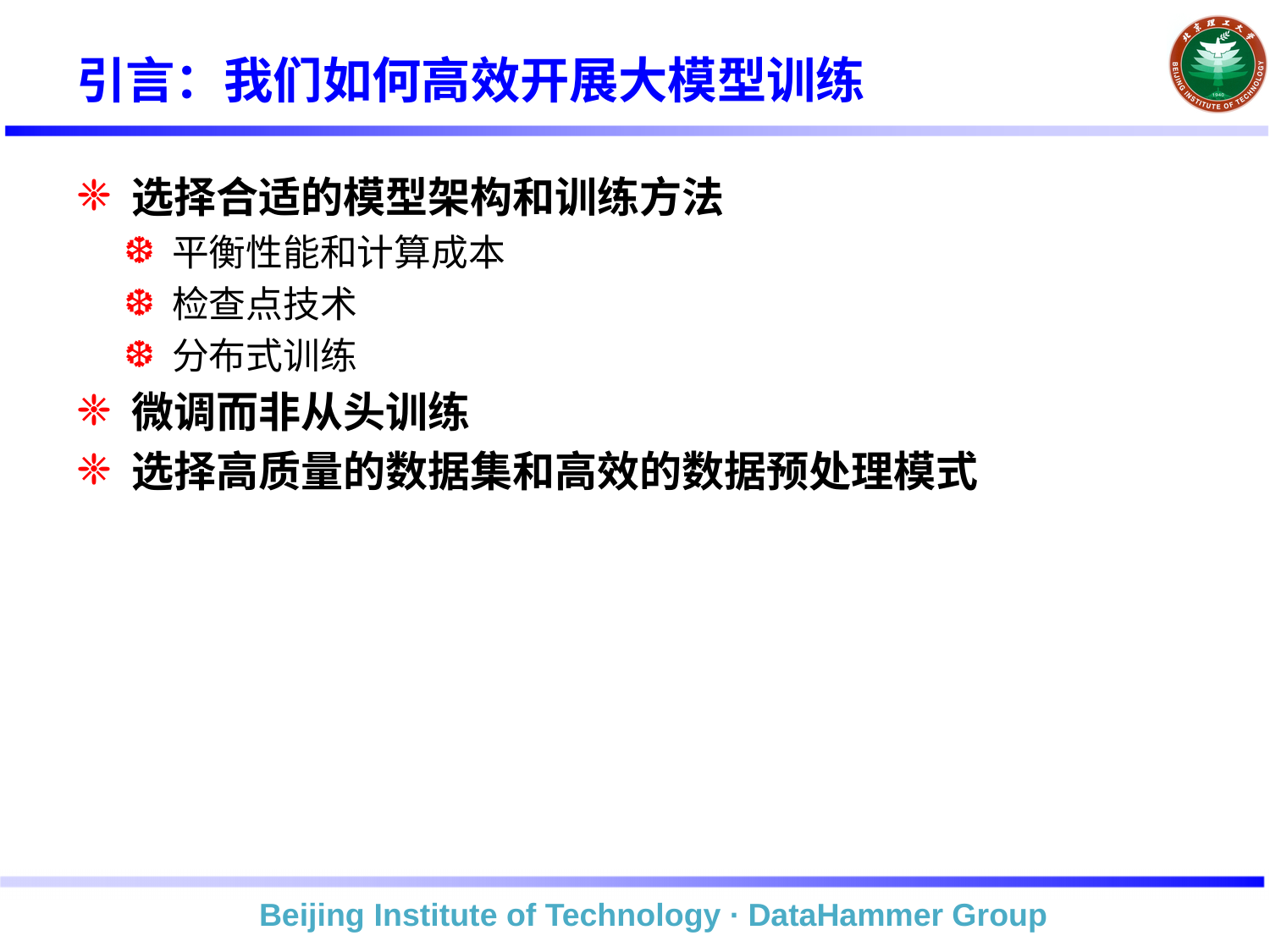

# 引言：我们如何高效开展大模型训练
 选择合适的模型架构和训练方法
 平衡性能和计算成本
 检查点技术
 分布式训练
 微调而非从头训练
 选择高质量的数据集和高效的数据预处理模式